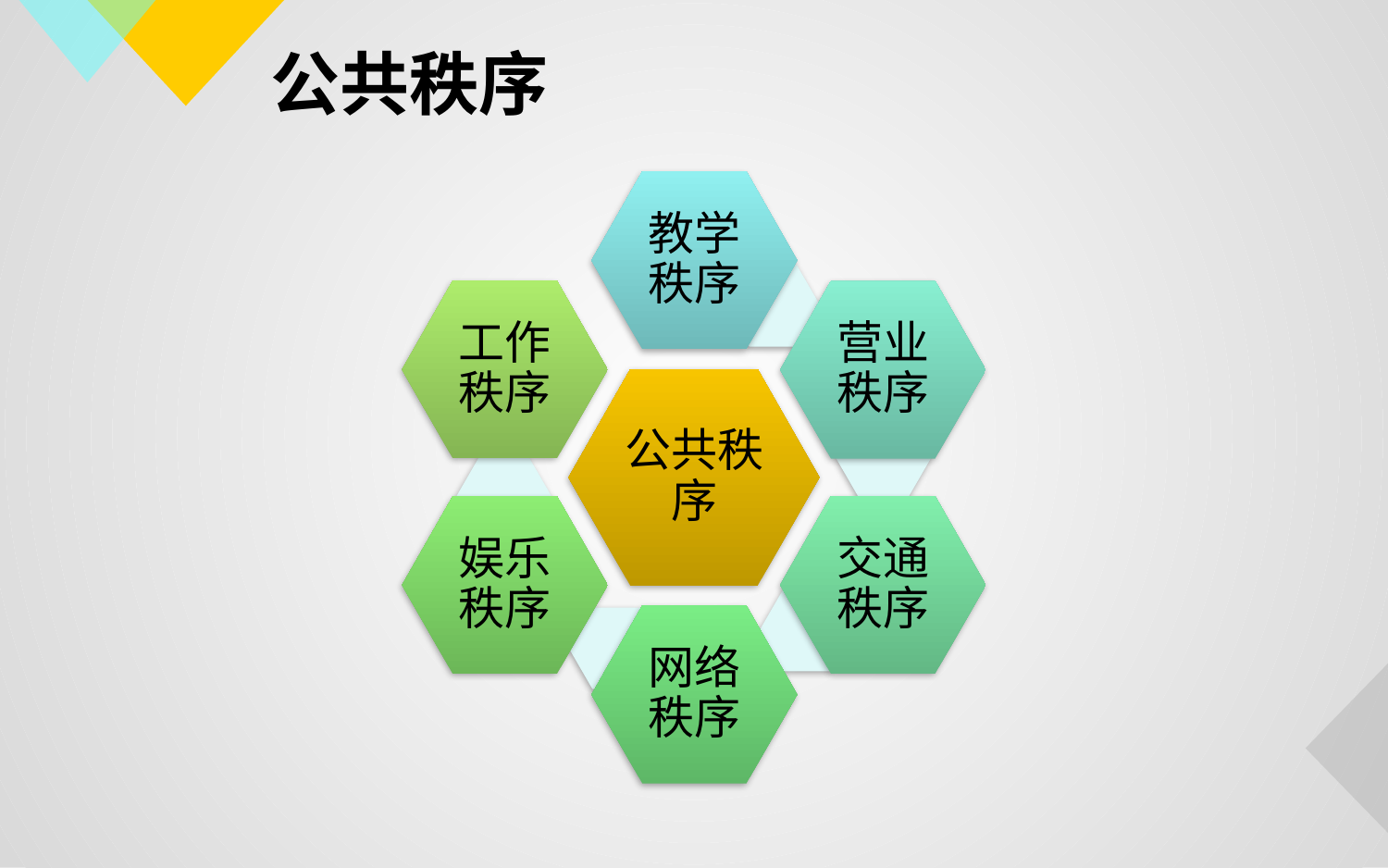

# 公共秩序
公共秩序
教学秩序
营业秩序
交通秩序
网络秩序
娱乐秩序
工作秩序